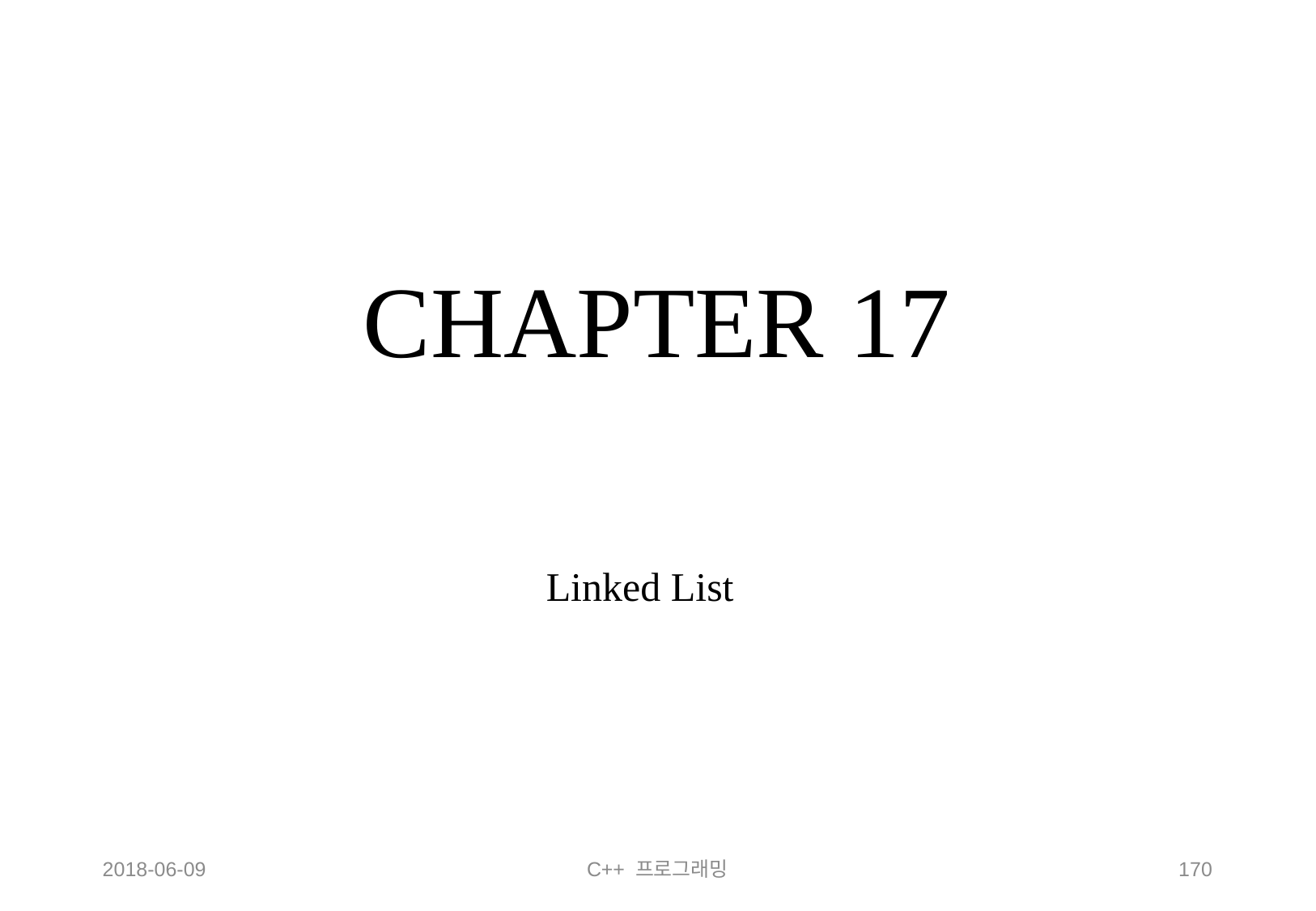

# CHAPTER 17
Linked List
2018-06-09
C++ 프로그래밍
170